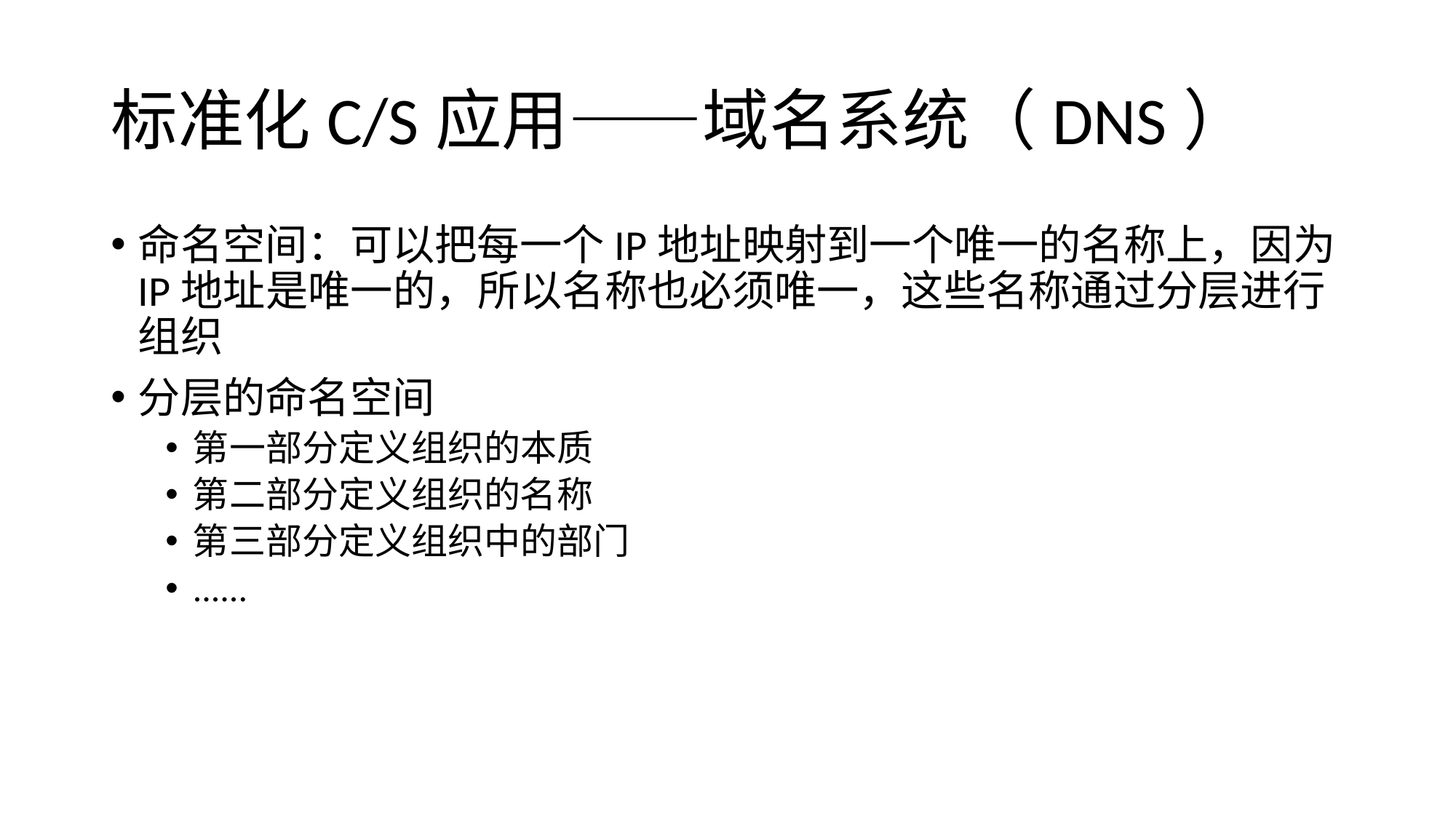

# 标准化C/S应用——域名系统（DNS）
命名空间：可以把每一个IP地址映射到一个唯一的名称上，因为IP地址是唯一的，所以名称也必须唯一，这些名称通过分层进行组织
分层的命名空间
第一部分定义组织的本质
第二部分定义组织的名称
第三部分定义组织中的部门
......